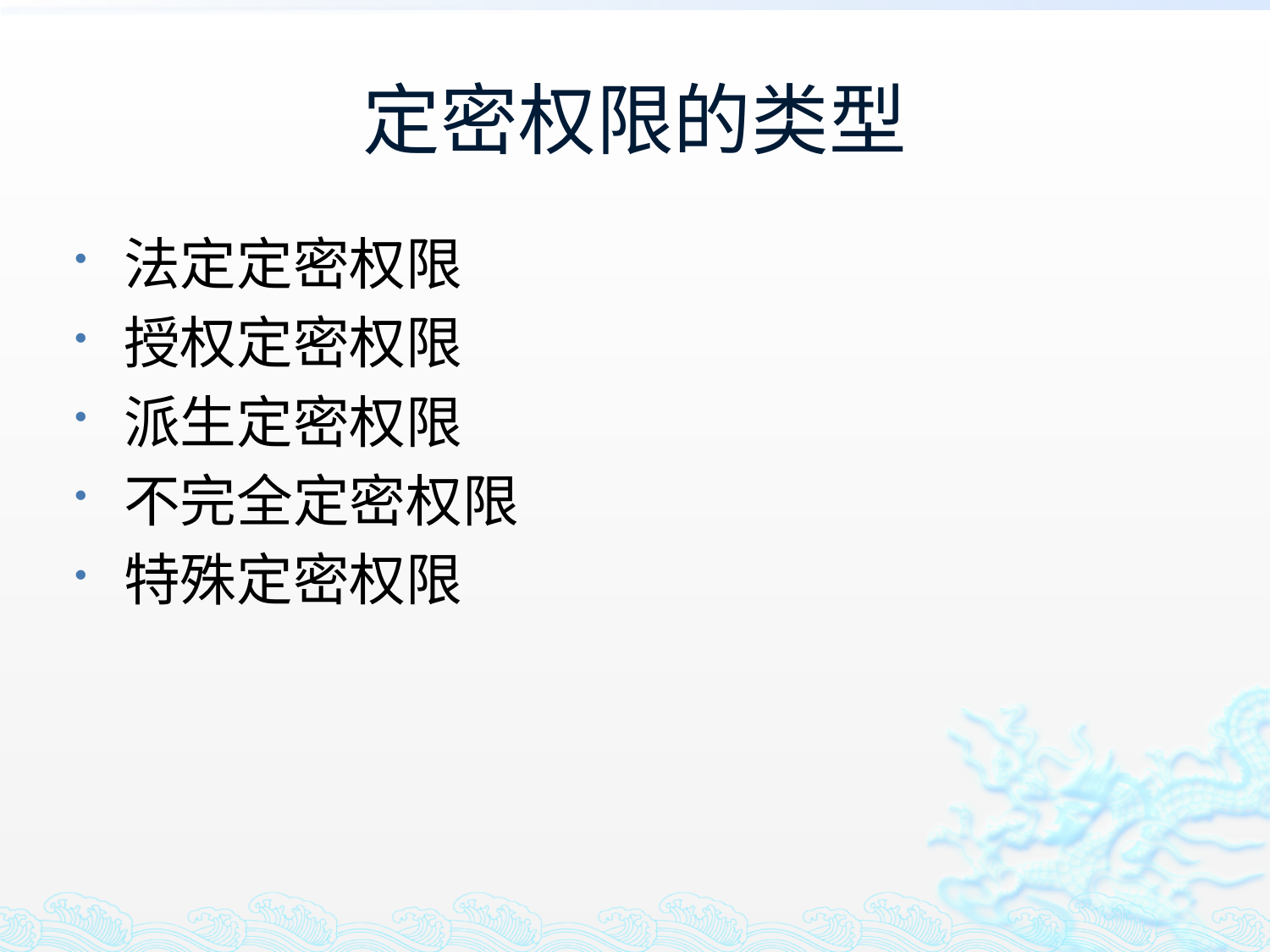

# 定密权限的类型
法定定密权限
授权定密权限
派生定密权限
不完全定密权限
特殊定密权限